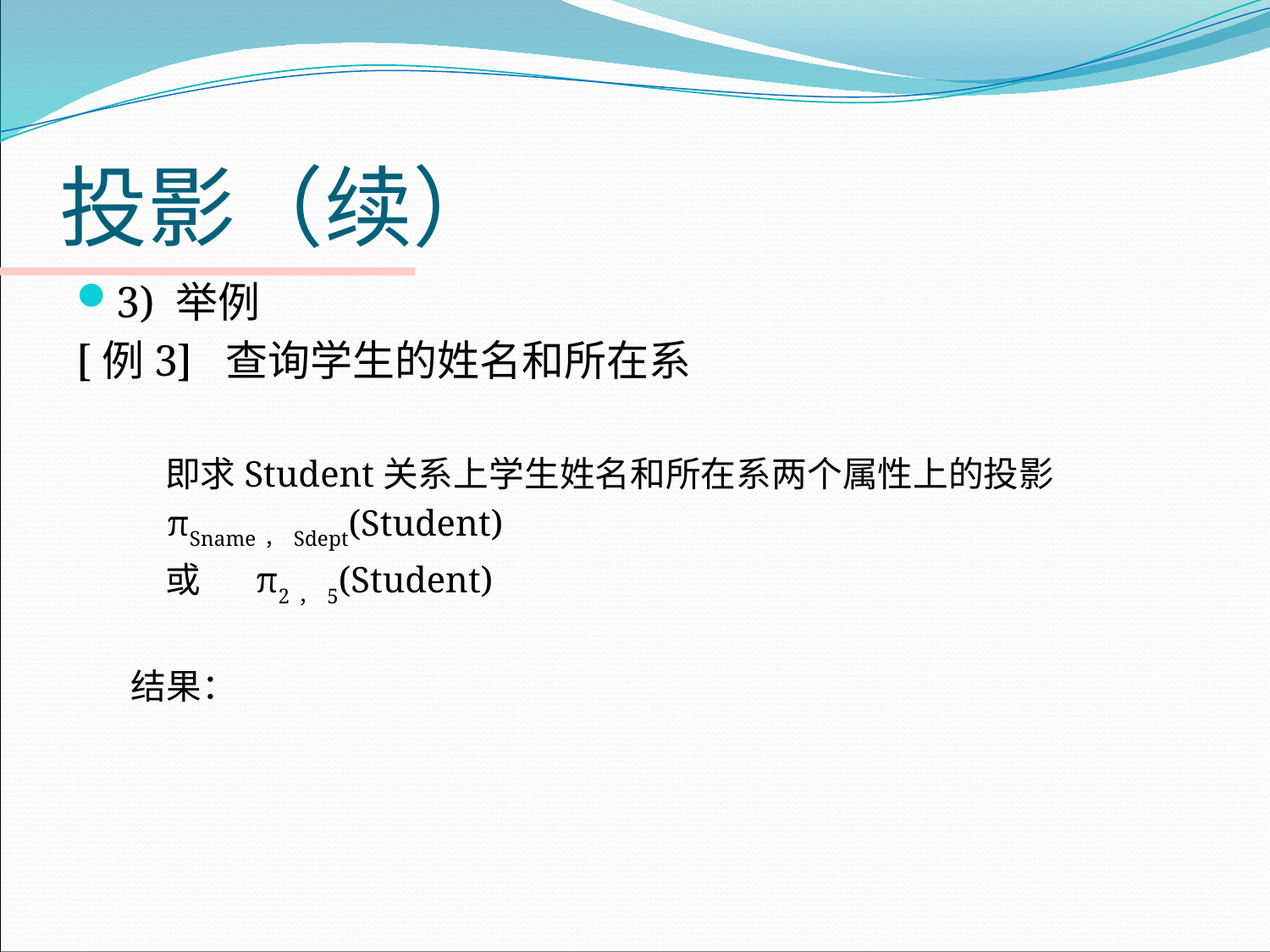

# 投影（续）
3) 举例
[例3]  查询学生的姓名和所在系

	即求Student关系上学生姓名和所在系两个属性上的投影
    πSname，Sdept(Student)
	或      π2，5(Student)

结果：

178